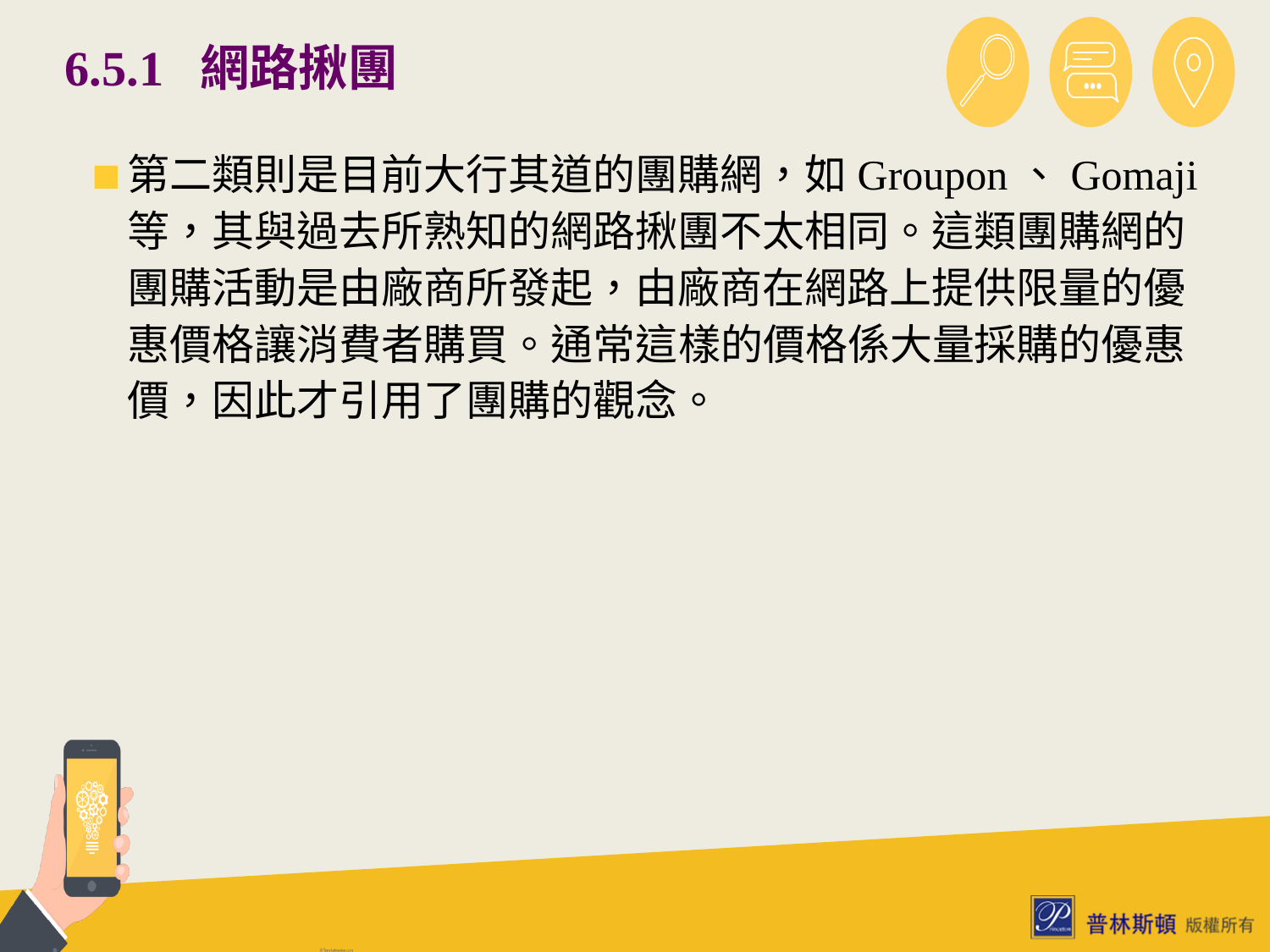

# 6.5.1  網路揪團
第二類則是目前大行其道的團購網，如Groupon、Gomaji等，其與過去所熟知的網路揪團不太相同。這類團購網的團購活動是由廠商所發起，由廠商在網路上提供限量的優惠價格讓消費者購買。通常這樣的價格係大量採購的優惠價，因此才引用了團購的觀念。